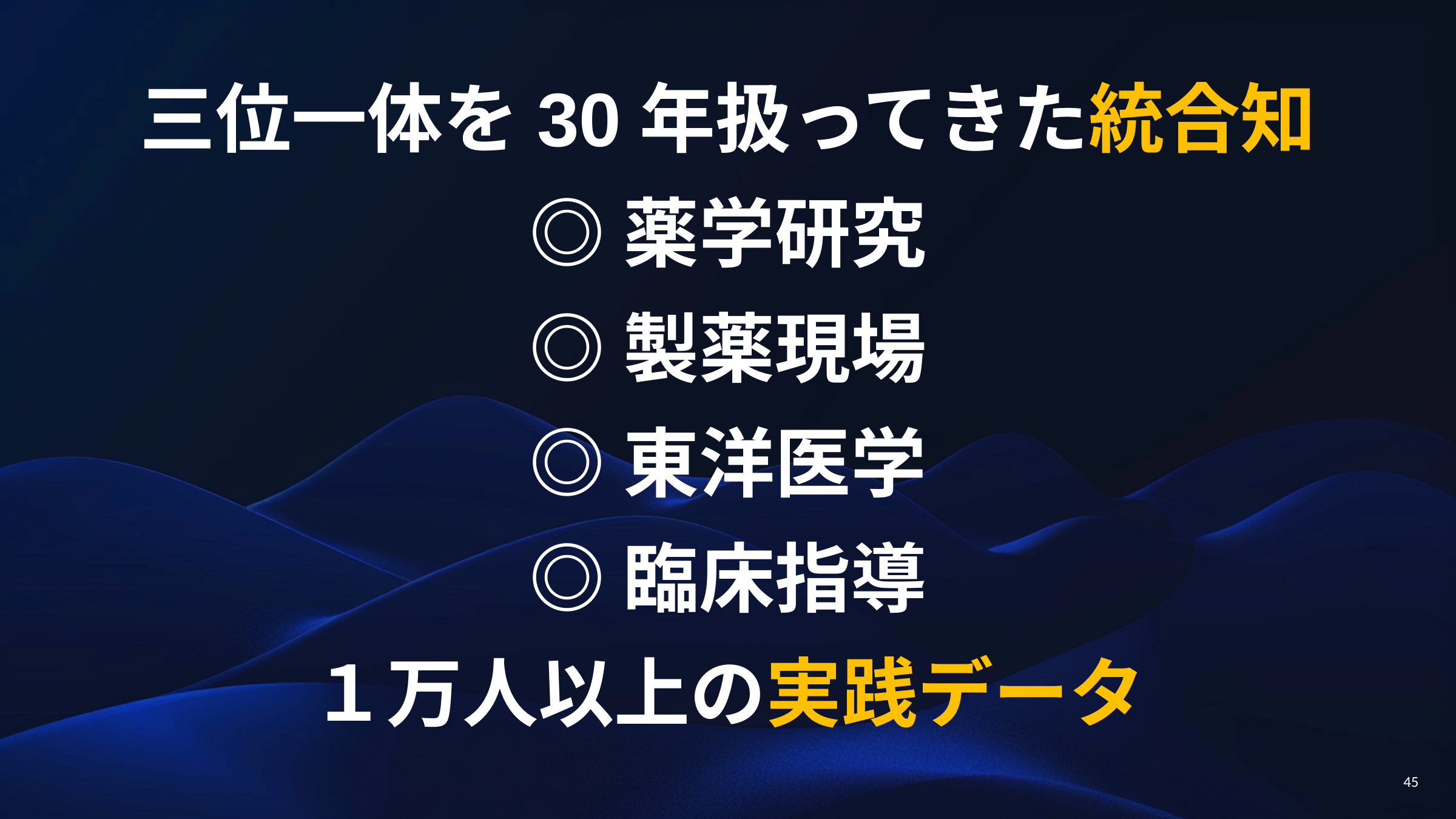

三位一体を30年扱ってきた統合知

◎薬学研究

◎製薬現場

◎東洋医学

◎臨床指導

１万人以上の実践データ
45